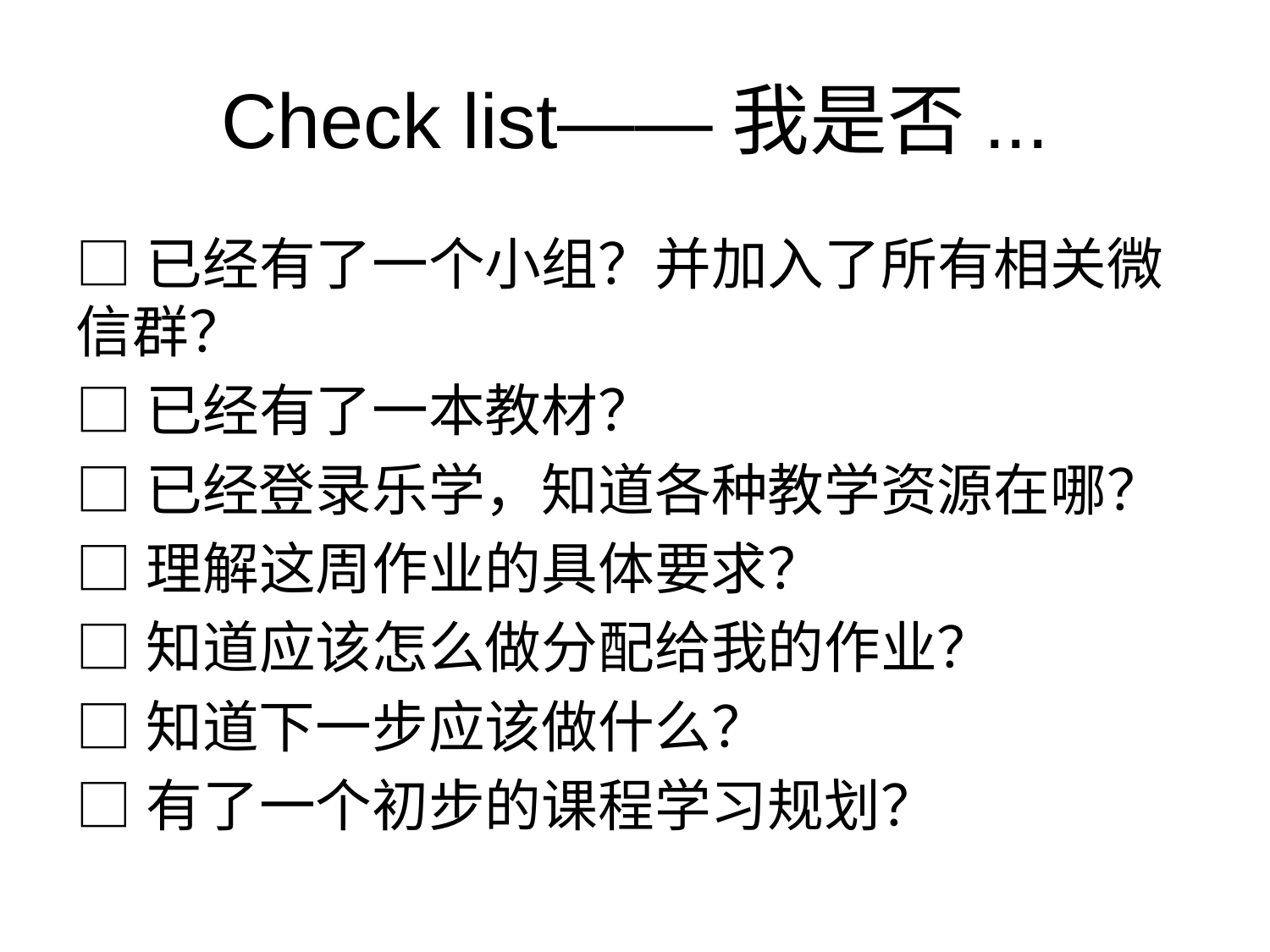

# Check list——我是否...
□已经有了一个小组？并加入了所有相关微信群？
□已经有了一本教材？
□已经登录乐学，知道各种教学资源在哪？
□理解这周作业的具体要求？
□知道应该怎么做分配给我的作业？
□知道下一步应该做什么？
□有了一个初步的课程学习规划？